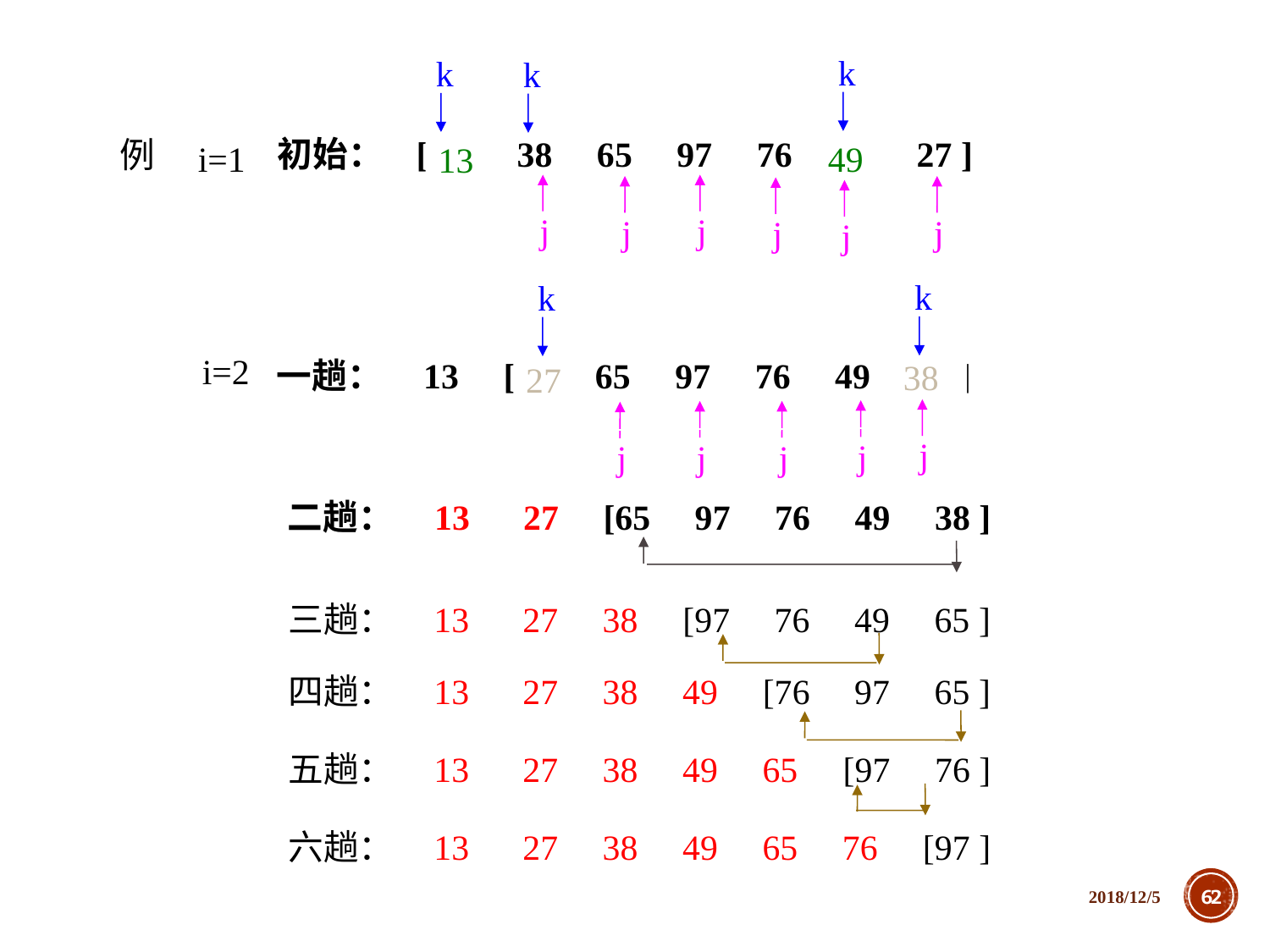

k

k

k

初始：   [ 49     38     65     97     76     13     27 ]
例
i=1
49
13

j

j

j

j

j

j
k

k

i=2
一趟：    13     [38     65     97     76     49     27 ]
38
27

j

j

j

j

j
二趟：    13      27     [65     97     76     49     38 ]

三趟：    13      27     38     [97     76     49     65 ]

四趟：    13      27     38     49     [76     97     65 ]

五趟：    13      27     38     49     65     [97     76 ]

六趟：    13      27     38     49     65     76     [97 ]
2018/12/5
62